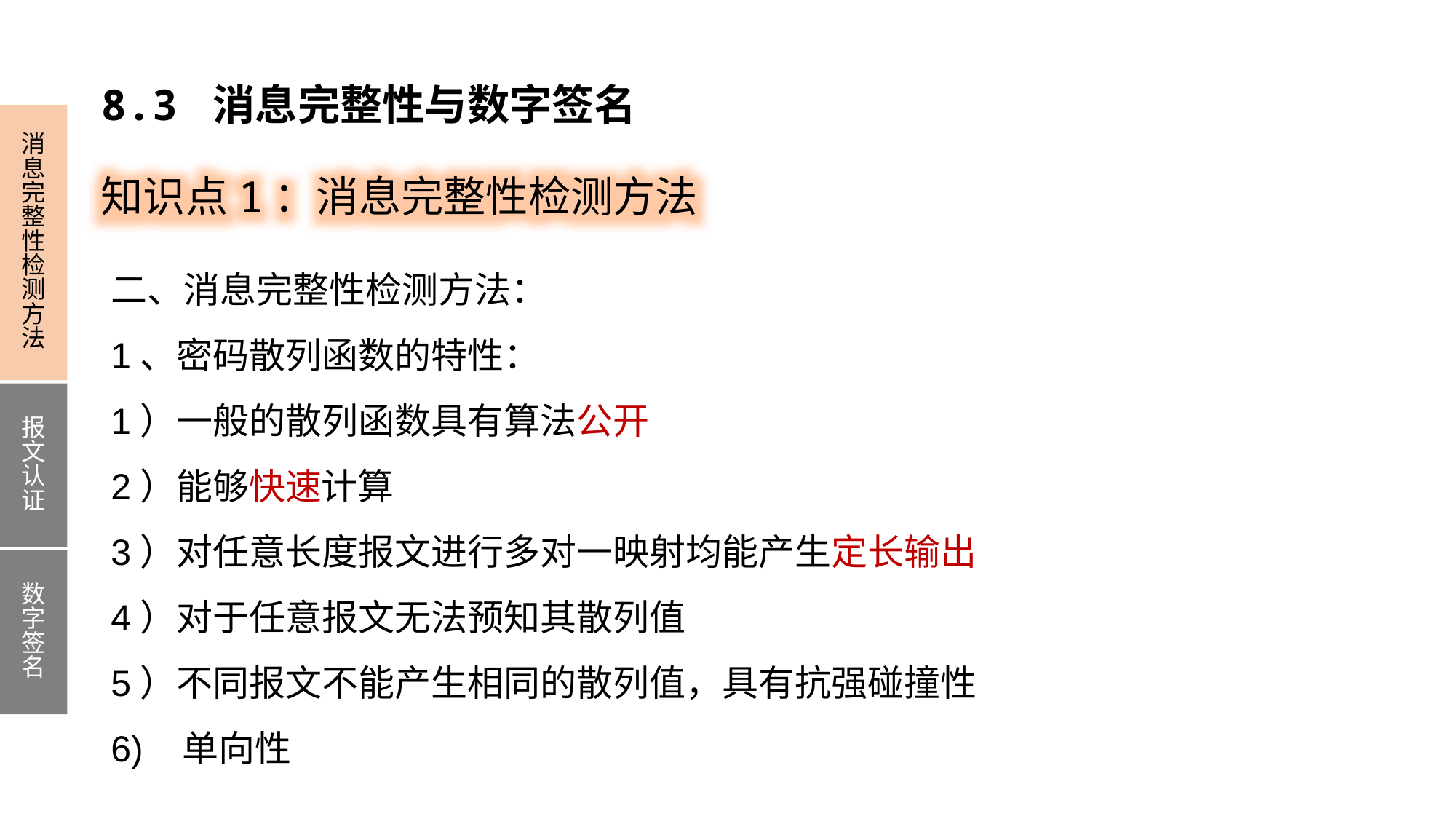

8.3 消息完整性与数字签名
消息完整性检测方法
报文认证
数字签名
知识点1：消息完整性检测方法
二、消息完整性检测方法：
1、密码散列函数的特性：
1）一般的散列函数具有算法公开
2）能够快速计算
3）对任意长度报文进行多对一映射均能产生定长输出
4）对于任意报文无法预知其散列值
5）不同报文不能产生相同的散列值，具有抗强碰撞性
6)   单向性